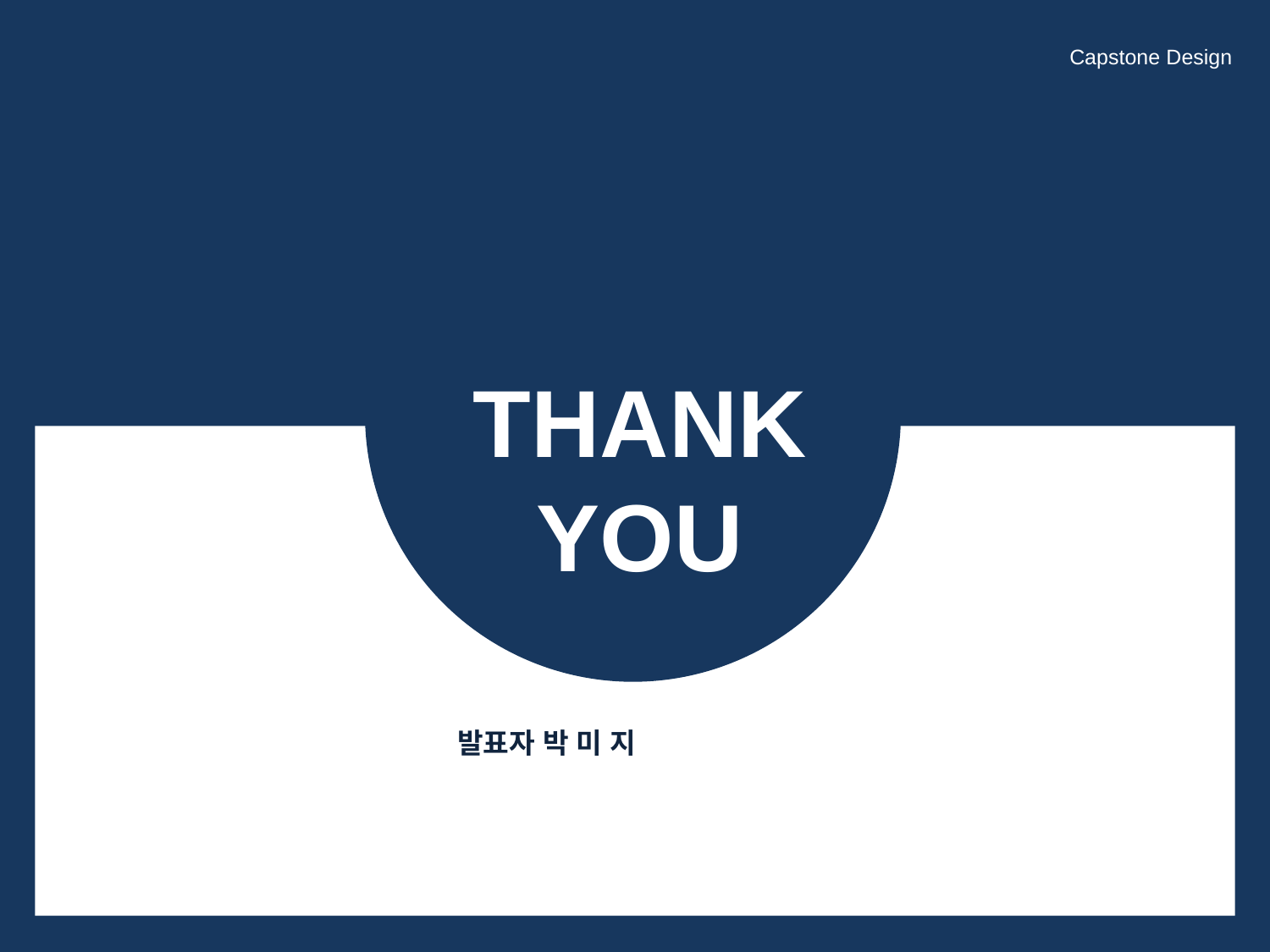

Capstone Design

THANK
YOU

발표자 박 미 지